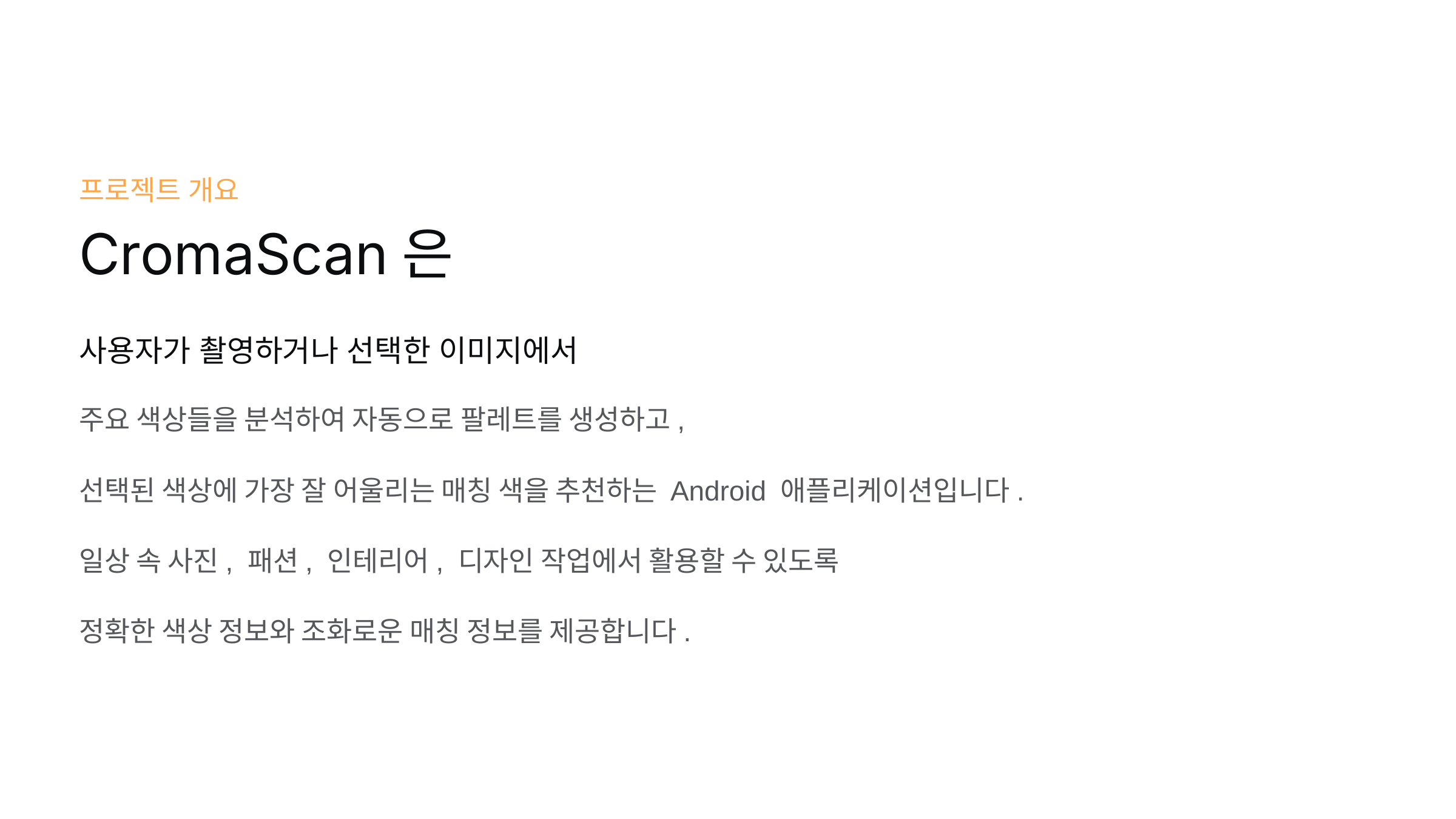

프로젝트 개요
CromaScan은
사용자가 촬영하거나 선택한 이미지에서
주요 색상들을 분석하여 자동으로 팔레트를 생성하고,
선택된 색상에 가장 잘 어울리는 매칭 색을 추천하는 Android 애플리케이션입니다.
일상 속 사진, 패션, 인테리어, 디자인 작업에서 활용할 수 있도록
정확한 색상 정보와 조화로운 매칭 정보를 제공합니다.